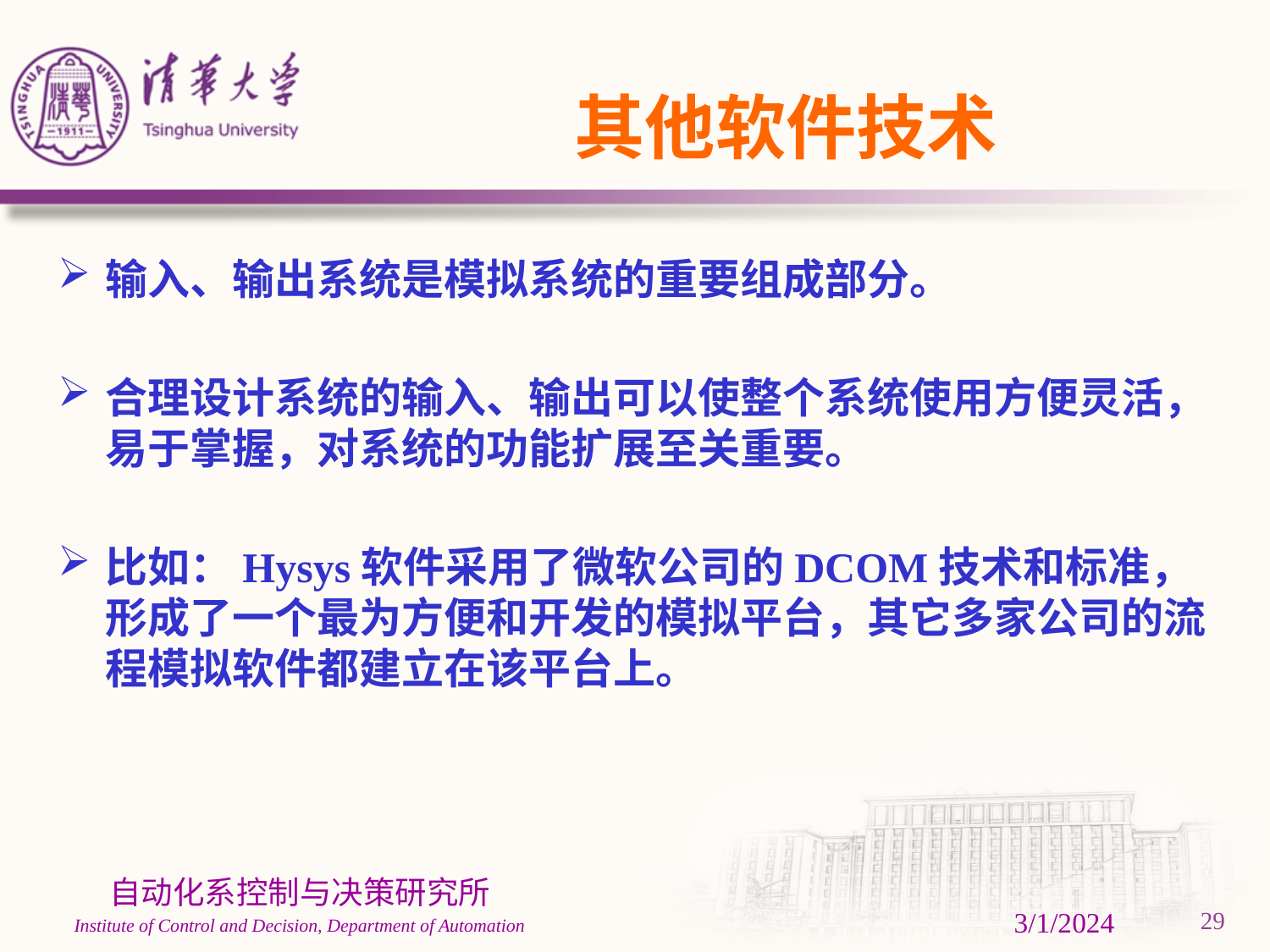

# 其他软件技术
输入、输出系统是模拟系统的重要组成部分。

合理设计系统的输入、输出可以使整个系统使用方便灵活，易于掌握，对系统的功能扩展至关重要。

比如：Hysys软件采用了微软公司的DCOM技术和标准，形成了一个最为方便和开发的模拟平台，其它多家公司的流程模拟软件都建立在该平台上。

3/1/2024
29